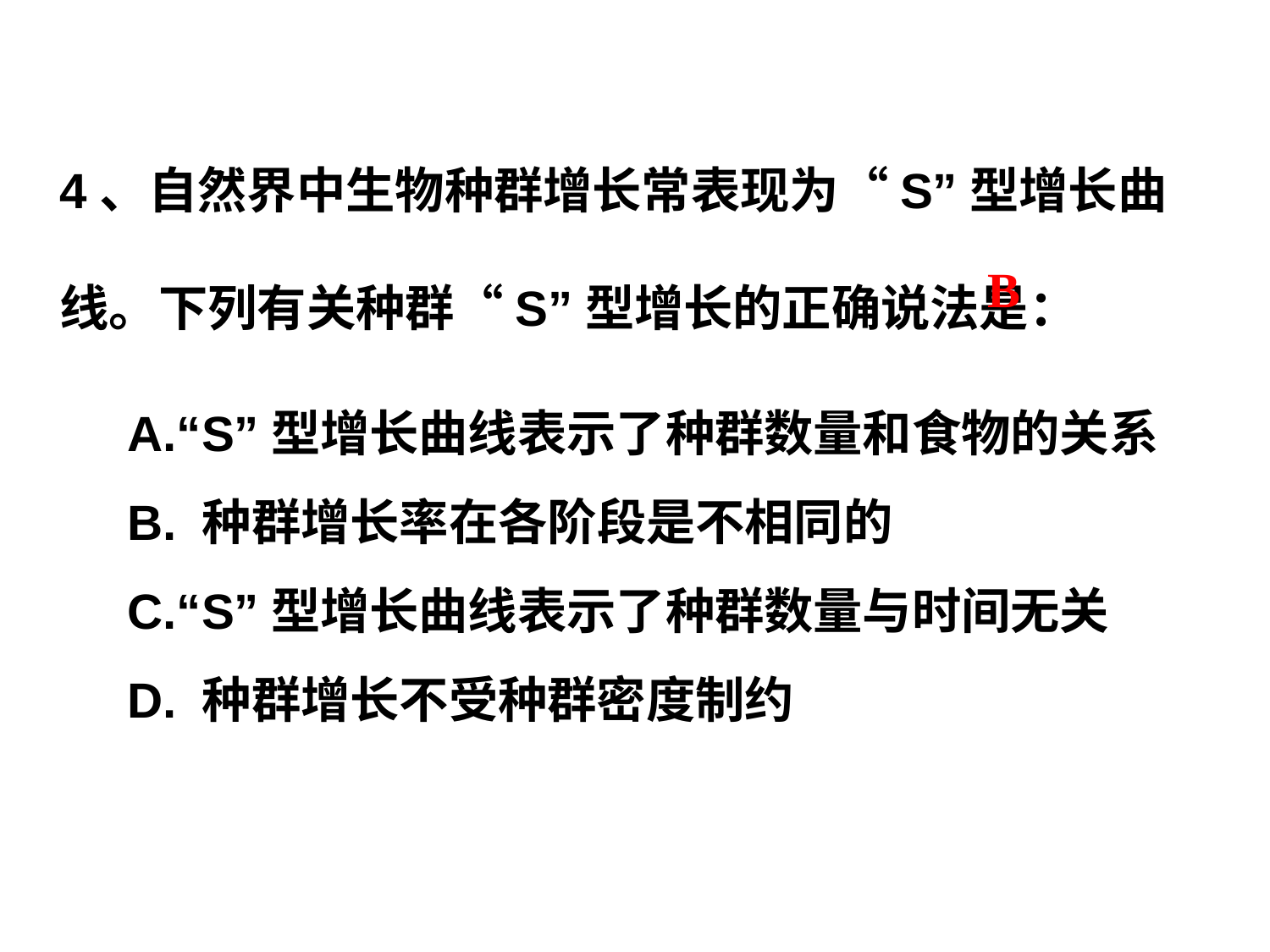

4、自然界中生物种群增长常表现为“S”型增长曲线。下列有关种群“S”型增长的正确说法是：
B
A.“S”型增长曲线表示了种群数量和食物的关系
B. 种群增长率在各阶段是不相同的
C.“S”型增长曲线表示了种群数量与时间无关
D. 种群增长不受种群密度制约